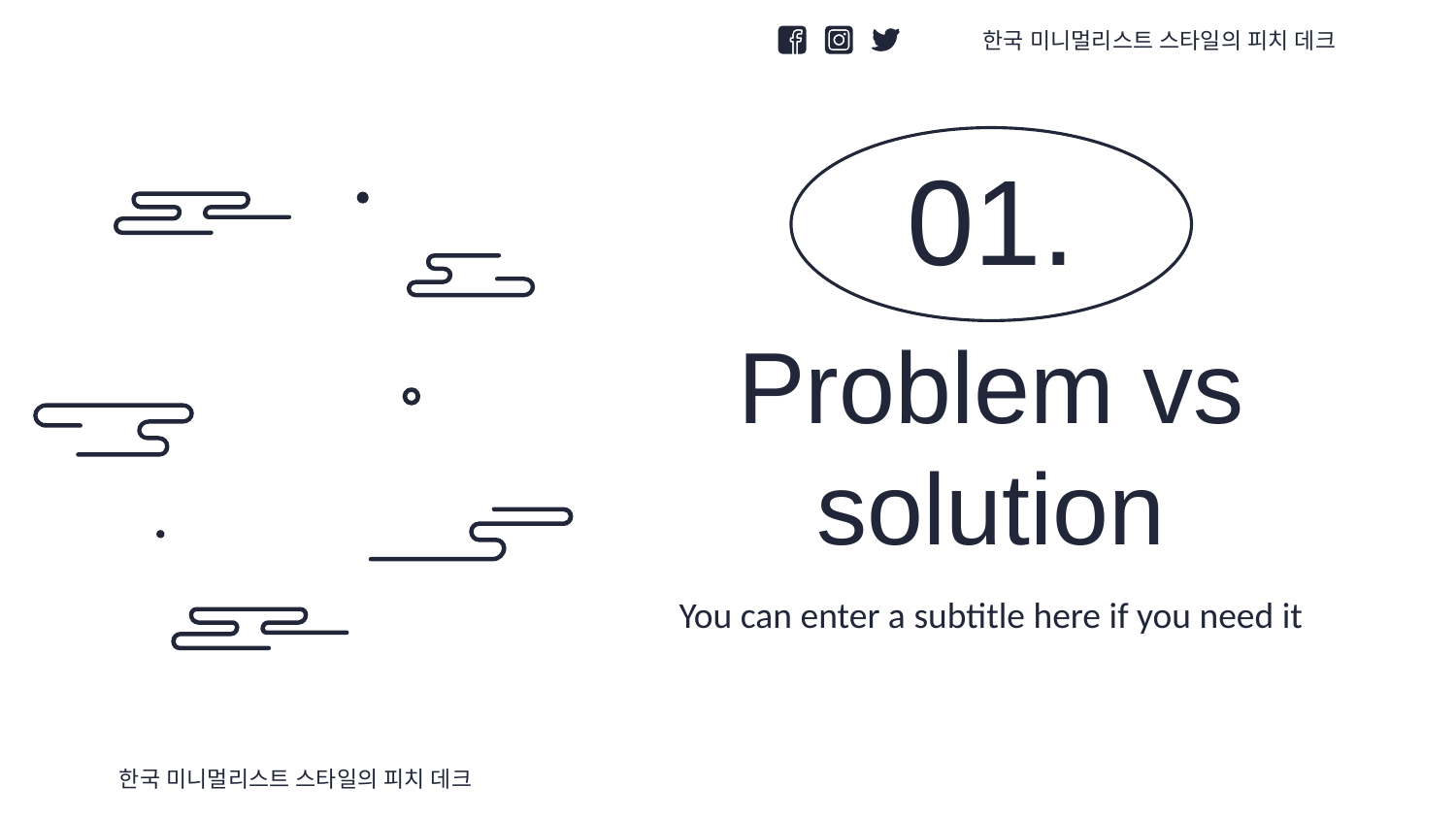

한국 미니멀리스트 스타일의 피치 데크

01.

# Problem vs solution

You can enter a subtitle here if you need it

한국 미니멀리스트 스타일의 피치 데크